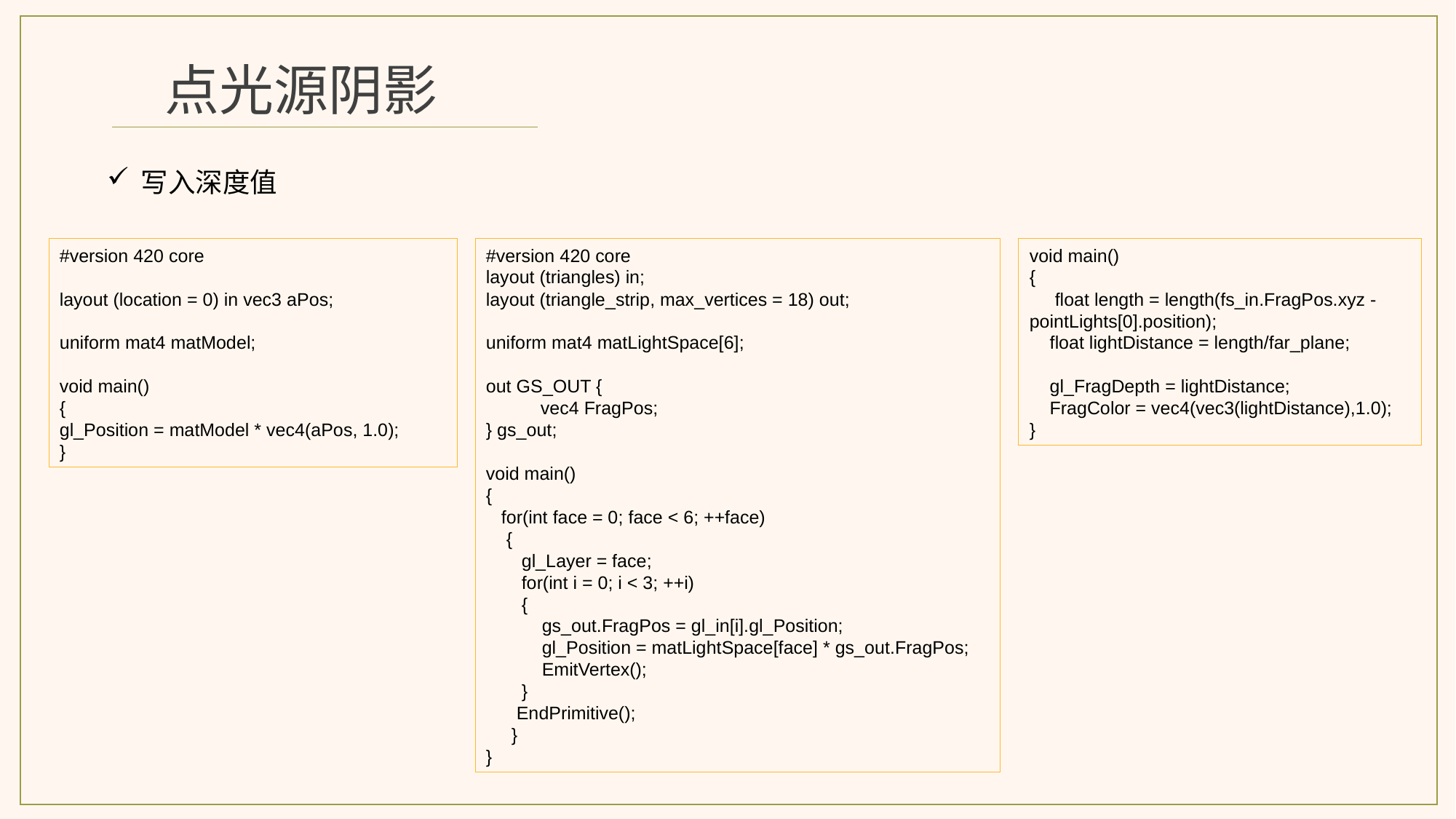

点光源阴影
写入深度值
#version 420 core

layout (location = 0) in vec3 aPos;

uniform mat4 matModel;

void main()
{
gl_Position = matModel * vec4(aPos, 1.0);
}
#version 420 core
layout (triangles) in;
layout (triangle_strip, max_vertices = 18) out;

uniform mat4 matLightSpace[6];

out GS_OUT {
vec4 FragPos;
} gs_out;

void main()
{
   for(int face = 0; face < 6; ++face)
    {
       gl_Layer = face;
       for(int i = 0; i < 3; ++i)
       {
           gs_out.FragPos = gl_in[i].gl_Position;
           gl_Position = matLightSpace[face] * gs_out.FragPos;
           EmitVertex();
       }
      EndPrimitive();
     }
}
void main()
{
     float length = length(fs_in.FragPos.xyz - pointLights[0].position);
    float lightDistance = length/far_plane;

    gl_FragDepth = lightDistance;
    FragColor = vec4(vec3(lightDistance),1.0);
}